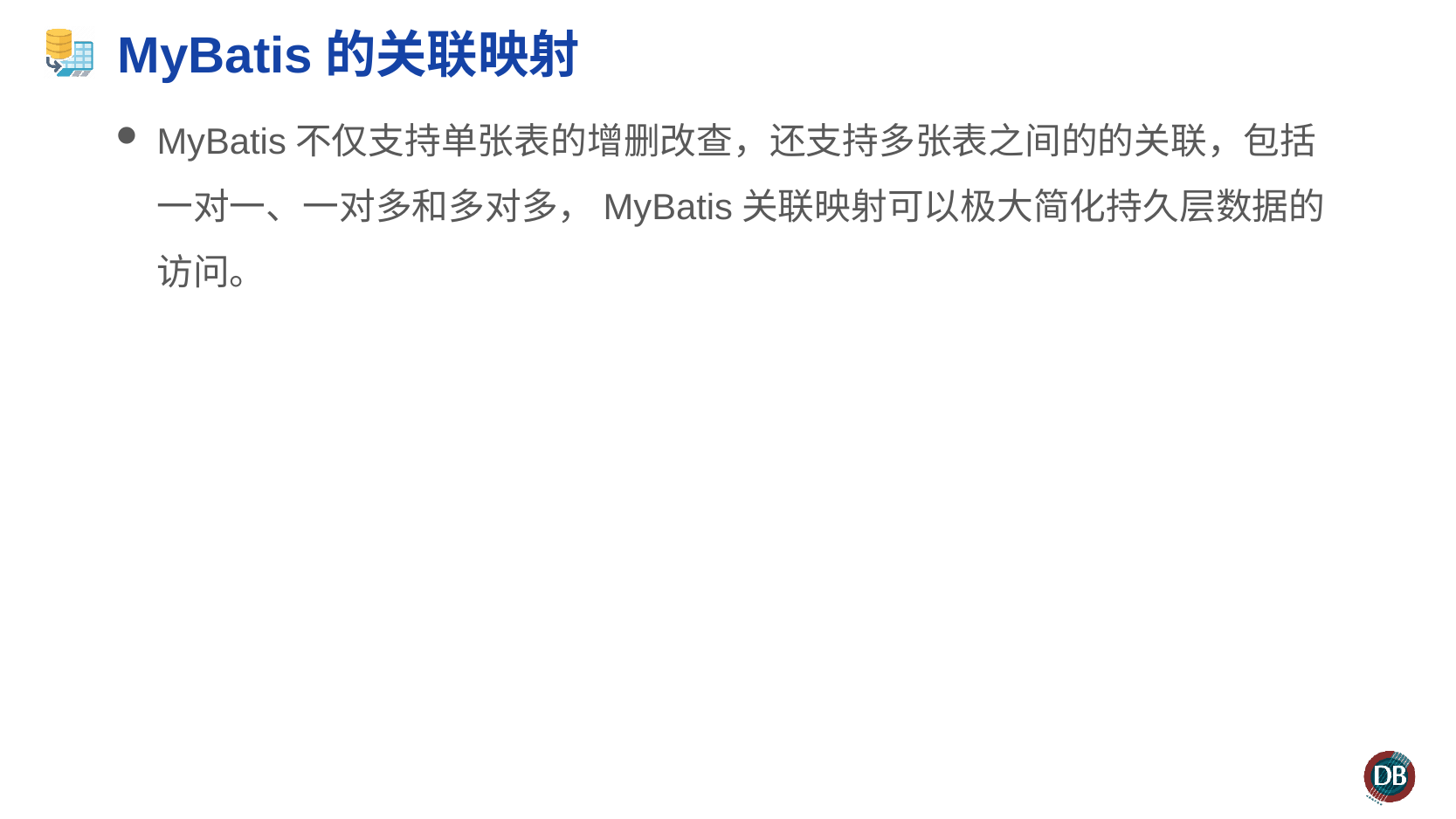

# MyBatis的关联映射
MyBatis不仅支持单张表的增删改查，还支持多张表之间的的关联，包括一对一、一对多和多对多，MyBatis关联映射可以极大简化持久层数据的访问。